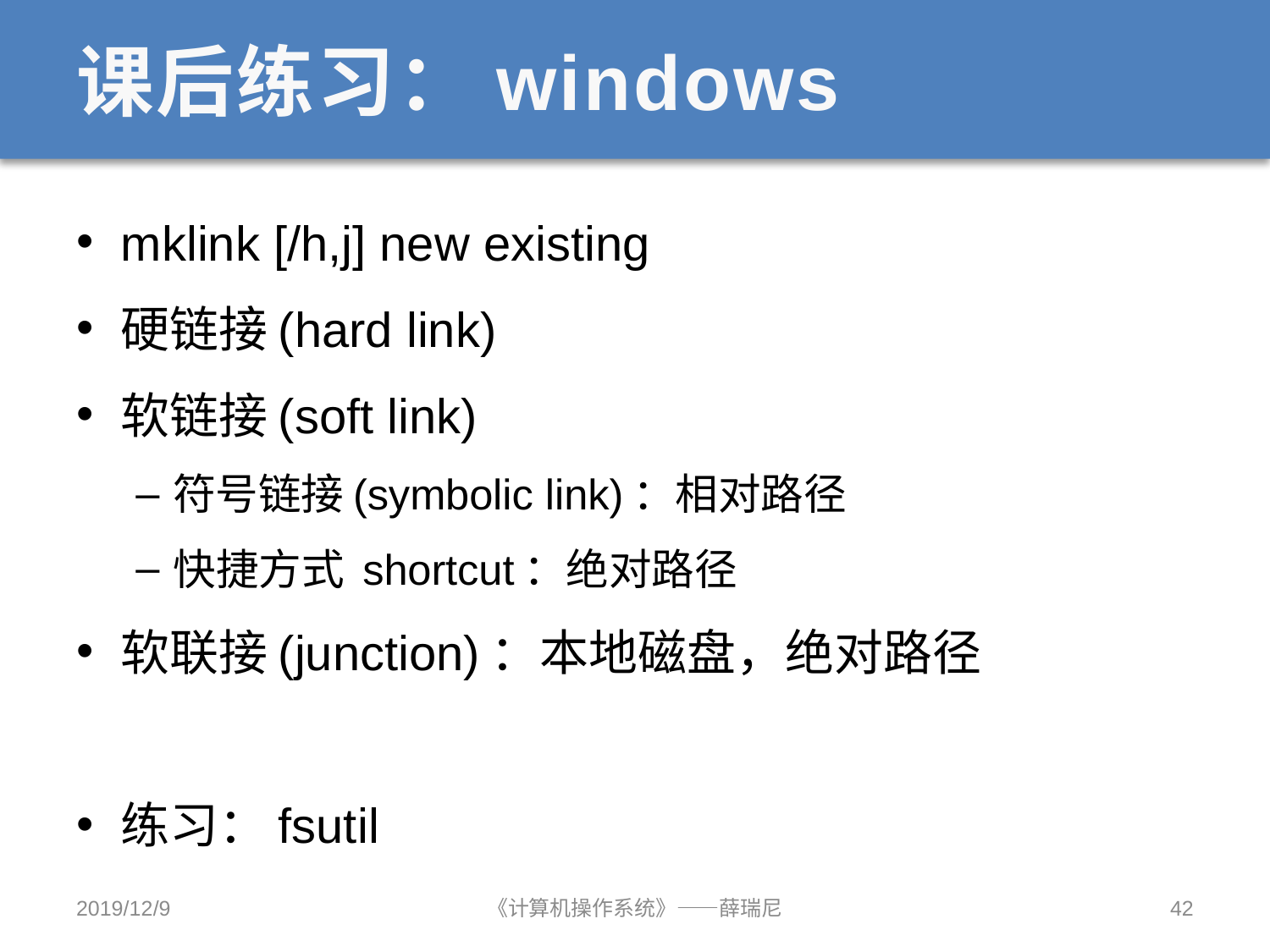

# 课后练习：windows
mklink [/h,j] new existing
硬链接(hard link)
软链接(soft link)
符号链接(symbolic link)：相对路径
快捷方式 shortcut：绝对路径
软联接(junction)：本地磁盘，绝对路径

练习：fsutil
2019/12/9
《计算机操作系统》——薛瑞尼
42